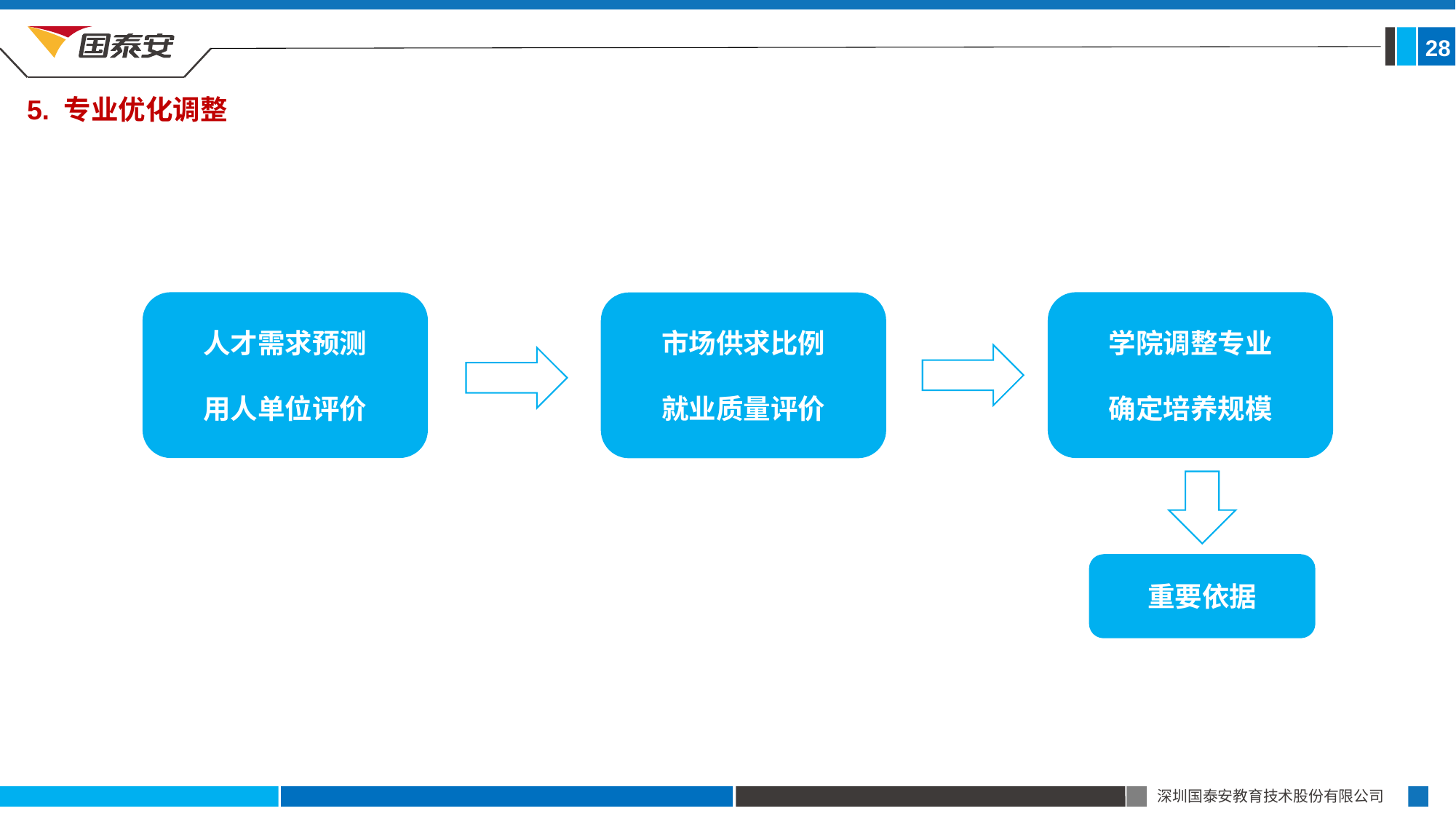

28
5. 专业优化调整

人才需求预测

用人单位评价

学院调整专业

确定培养规模

市场供求比例

就业质量评价

重要依据